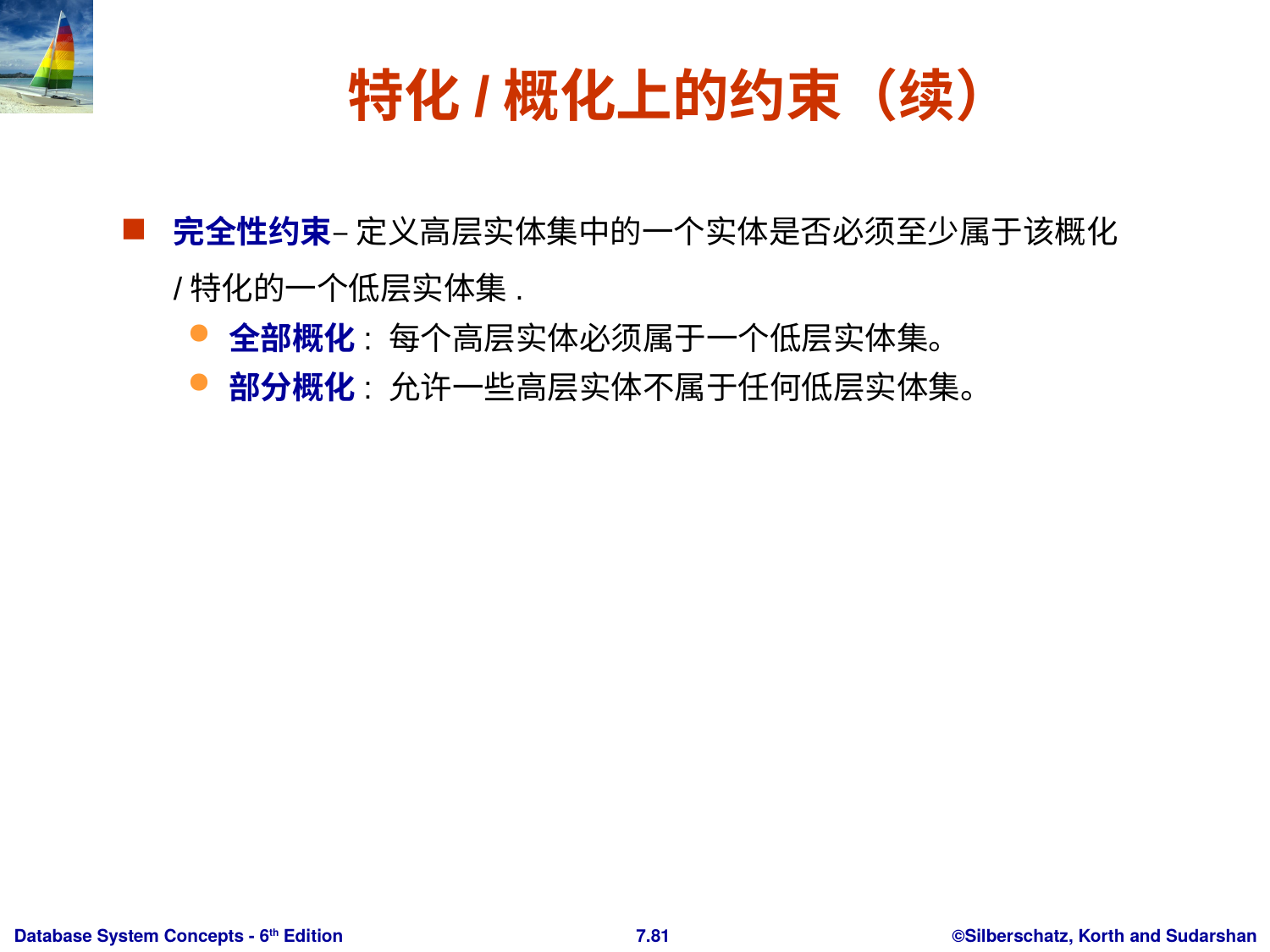

# 特化/概化上的约束（续）
完全性约束– 定义高层实体集中的一个实体是否必须至少属于该概化/特化的一个低层实体集.
全部概化: 每个高层实体必须属于一个低层实体集。
部分概化: 允许一些高层实体不属于任何低层实体集。